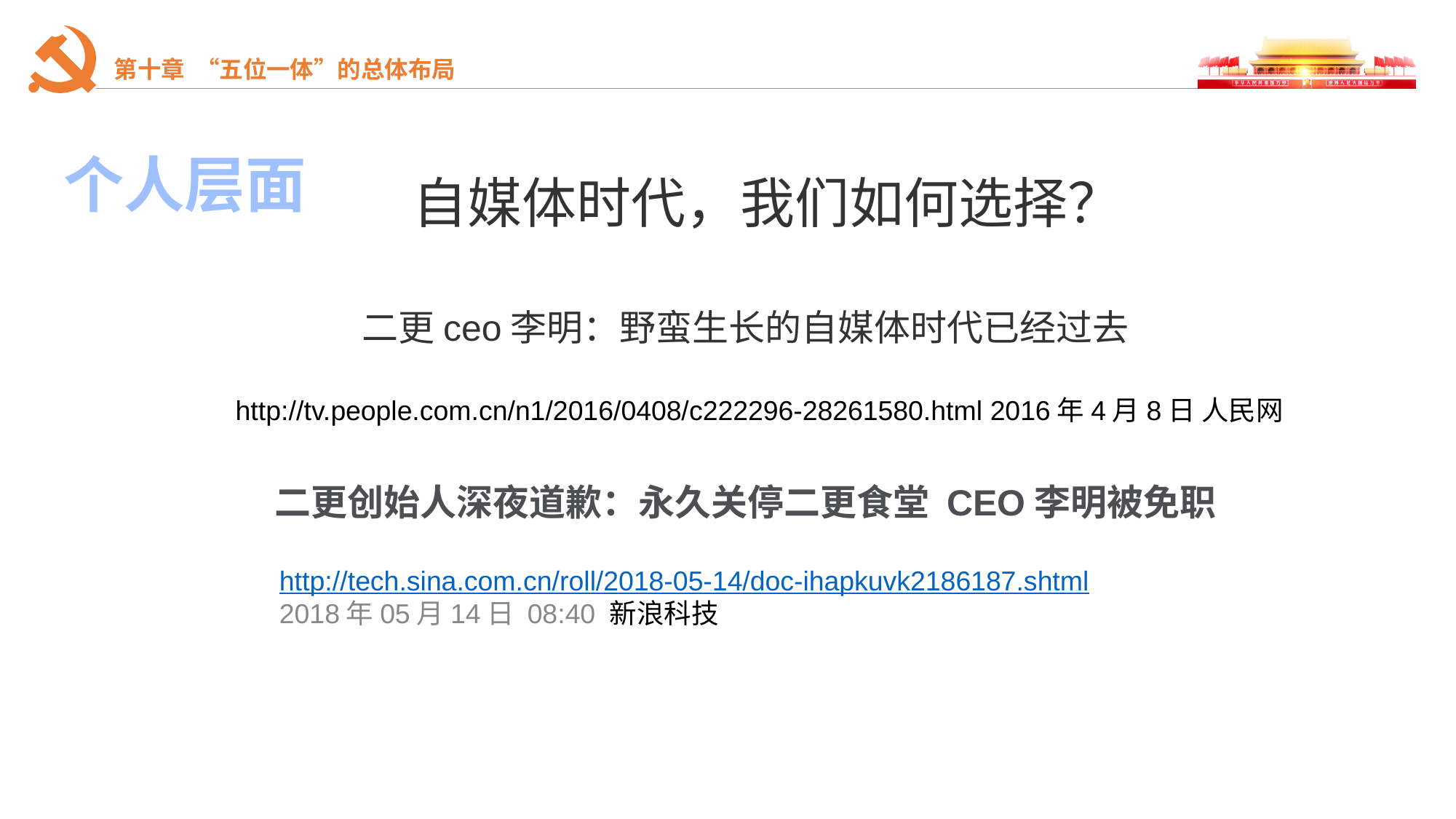

个人层面
自媒体时代，我们如何选择？
二更ceo李明：野蛮生长的自媒体时代已经过去
http://tv.people.com.cn/n1/2016/0408/c222296-28261580.html 2016年4月8日 人民网
二更创始人深夜道歉：永久关停二更食堂 CEO李明被免职
http://tech.sina.com.cn/roll/2018-05-14/doc-ihapkuvk2186187.shtml
2018年05月14日 08:40 新浪科技